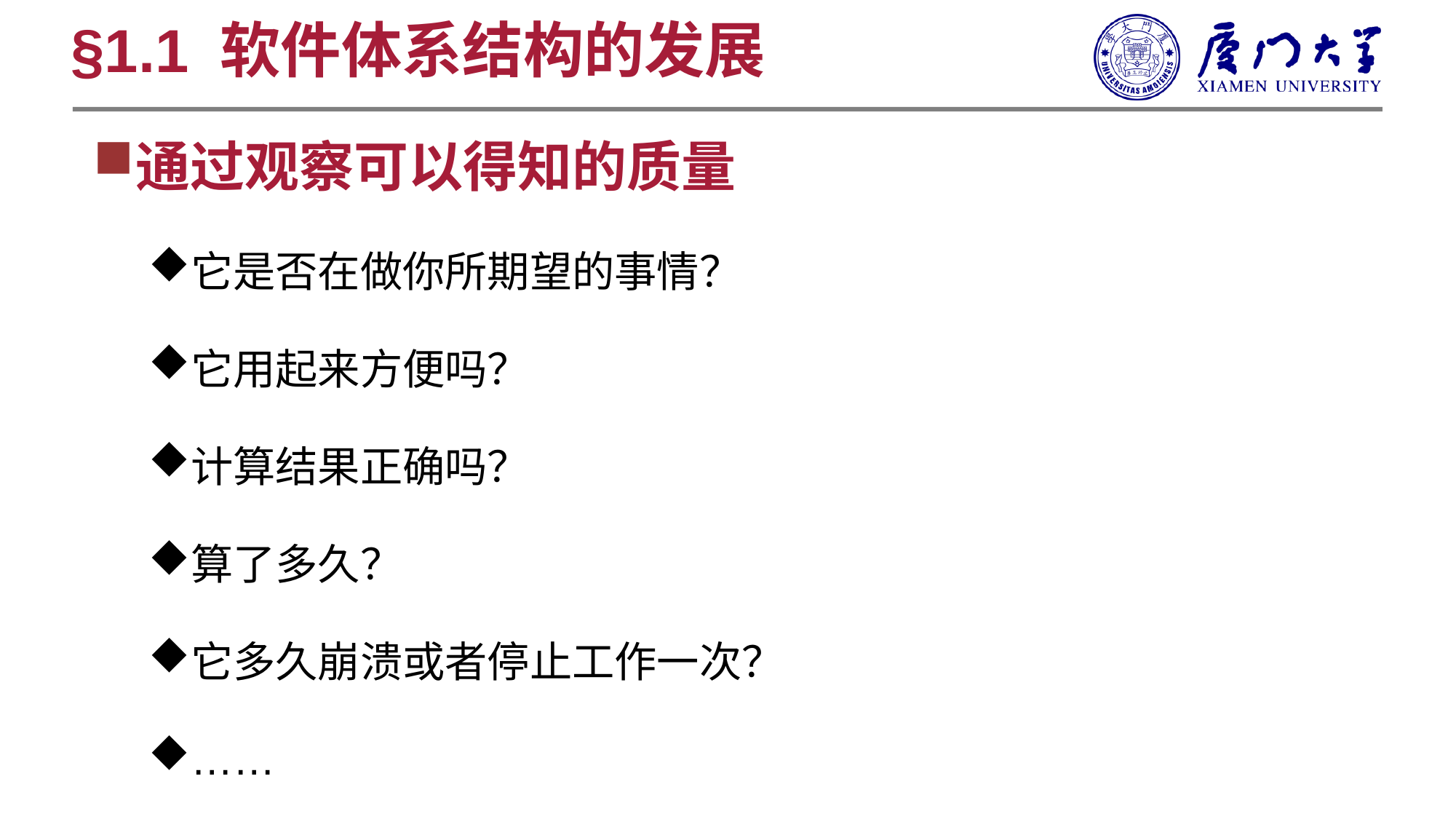

§1.1 软件体系结构的发展

通过观察可以得知的质量
它是否在做你所期望的事情？
它用起来方便吗？
计算结果正确吗？
算了多久？
它多久崩溃或者停止工作一次？
……